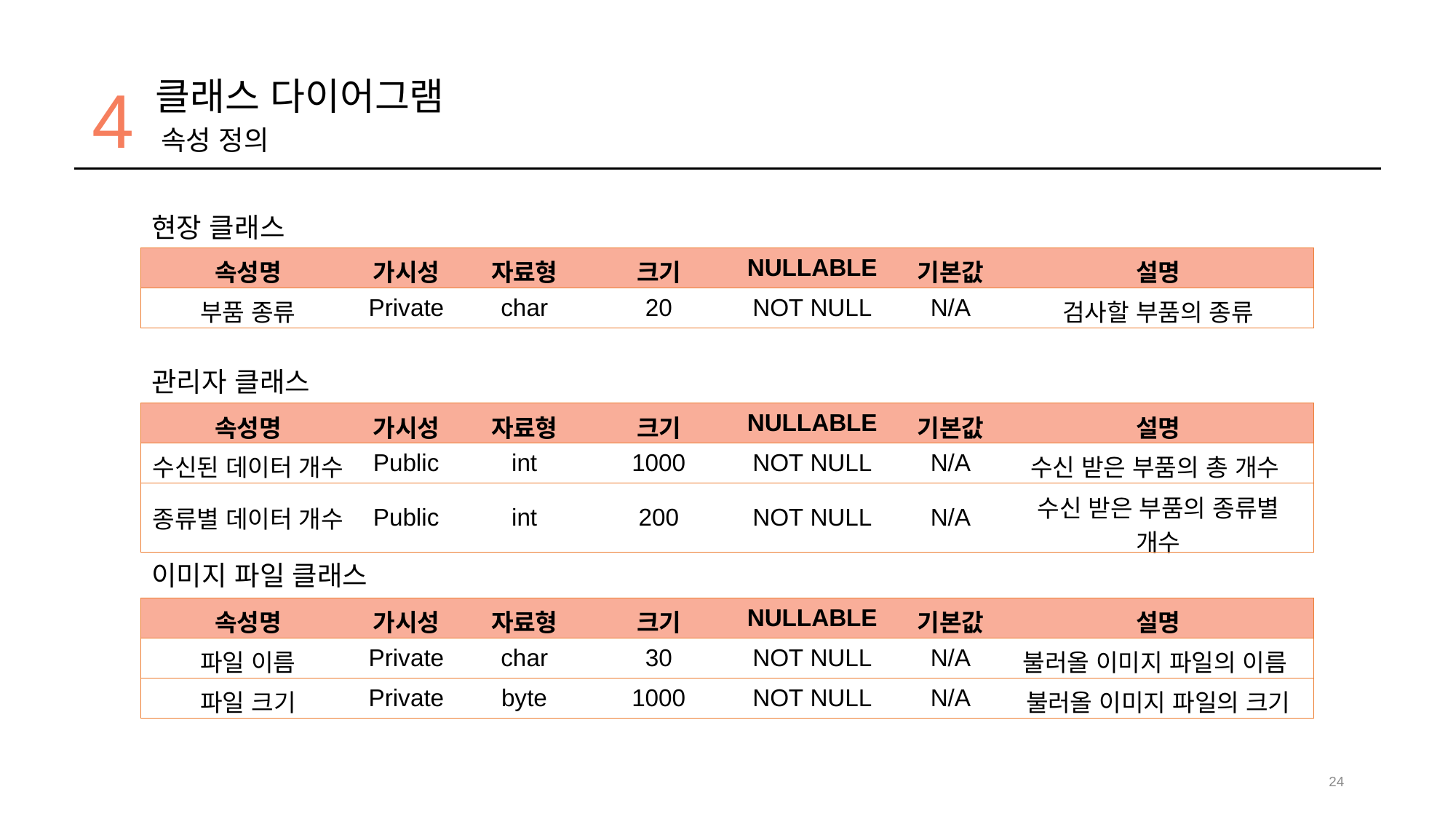

4
클래스 다이어그램
속성 정의
현장 클래스
| 속성명 | 가시성 | 자료형 | 크기 | NULLABLE | 기본값 | 설명 |
| --- | --- | --- | --- | --- | --- | --- |
| 부품 종류 | Private | char | 20 | NOT NULL | N/A | 검사할 부품의 종류 |
관리자 클래스
| 속성명 | 가시성 | 자료형 | 크기 | NULLABLE | 기본값 | 설명 |
| --- | --- | --- | --- | --- | --- | --- |
| 수신된 데이터 개수 | Public | int | 1000 | NOT NULL | N/A | 수신 받은 부품의 총 개수 |
| 종류별 데이터 개수 | Public | int | 200 | NOT NULL | N/A | 수신 받은 부품의 종류별 개수 |
이미지 파일 클래스
| 속성명 | 가시성 | 자료형 | 크기 | NULLABLE | 기본값 | 설명 |
| --- | --- | --- | --- | --- | --- | --- |
| 파일 이름 | Private | char | 30 | NOT NULL | N/A | 불러올 이미지 파일의 이름 |
| 파일 크기 | Private | byte | 1000 | NOT NULL | N/A | 불러올 이미지 파일의 크기 |
24